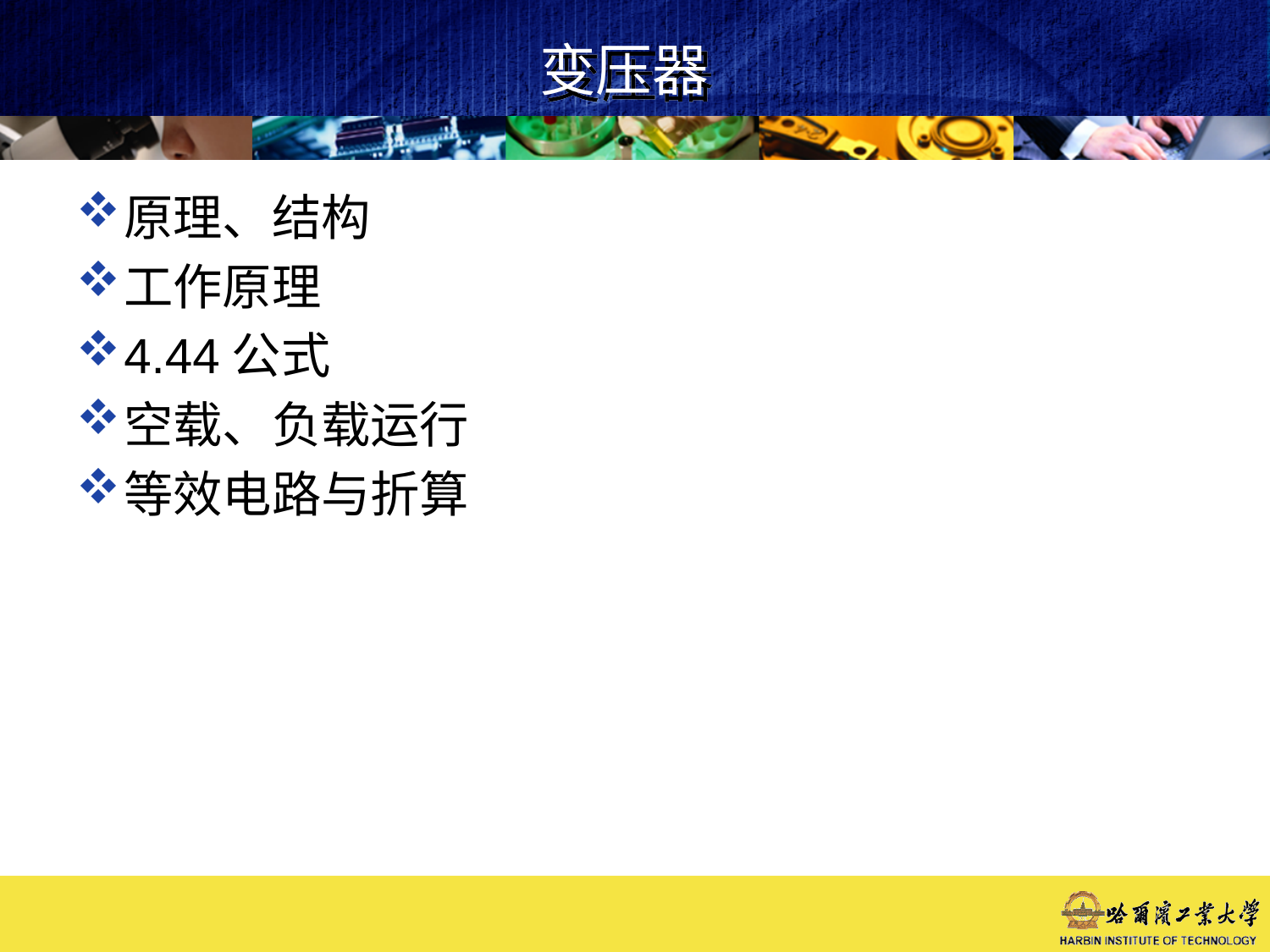

# 变压器
原理、结构
工作原理
4.44公式
空载、负载运行
等效电路与折算